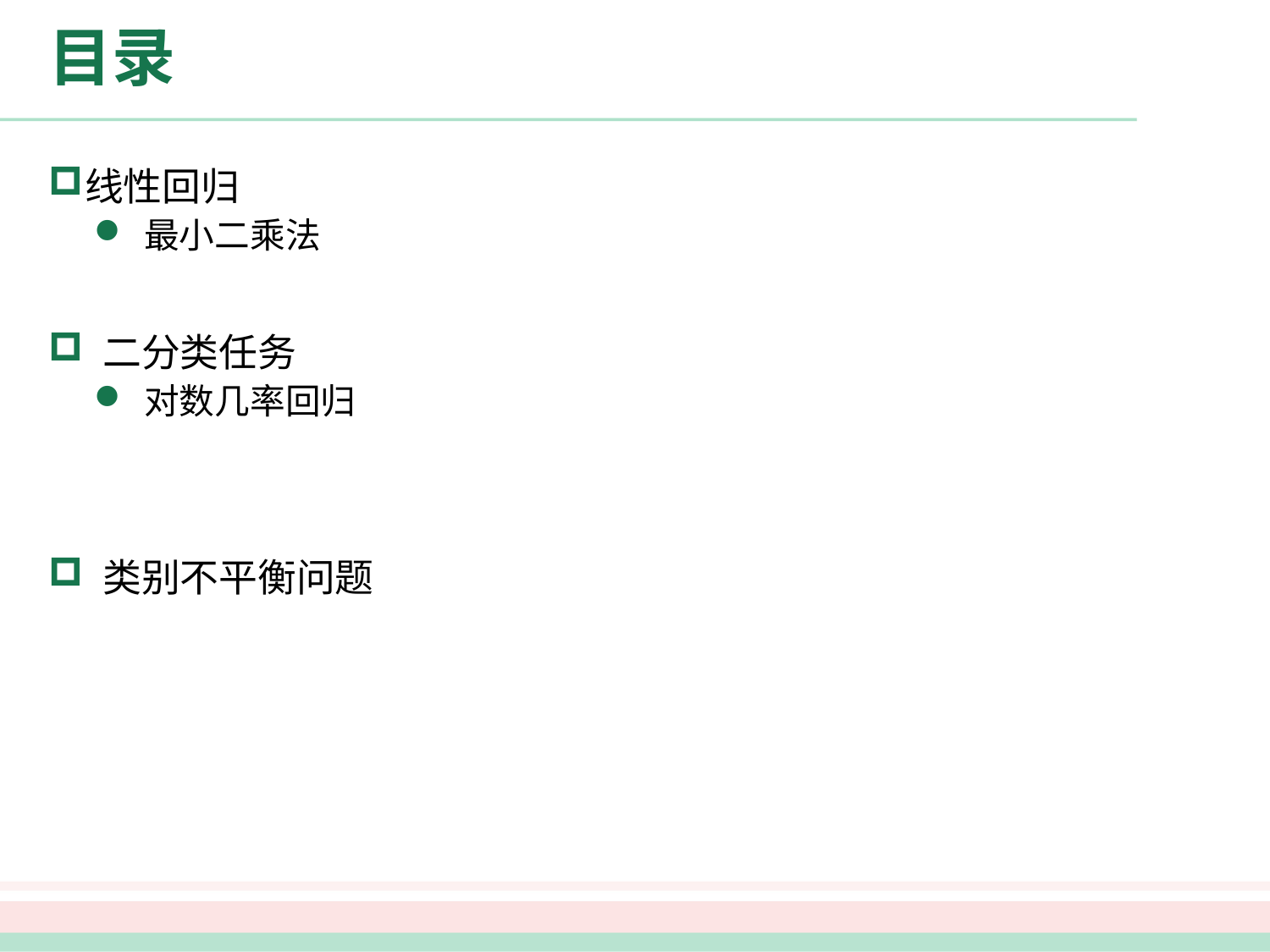

# 目录
线性回归
最小二乘法

 二分类任务
对数几率回归

 类别不平衡问题